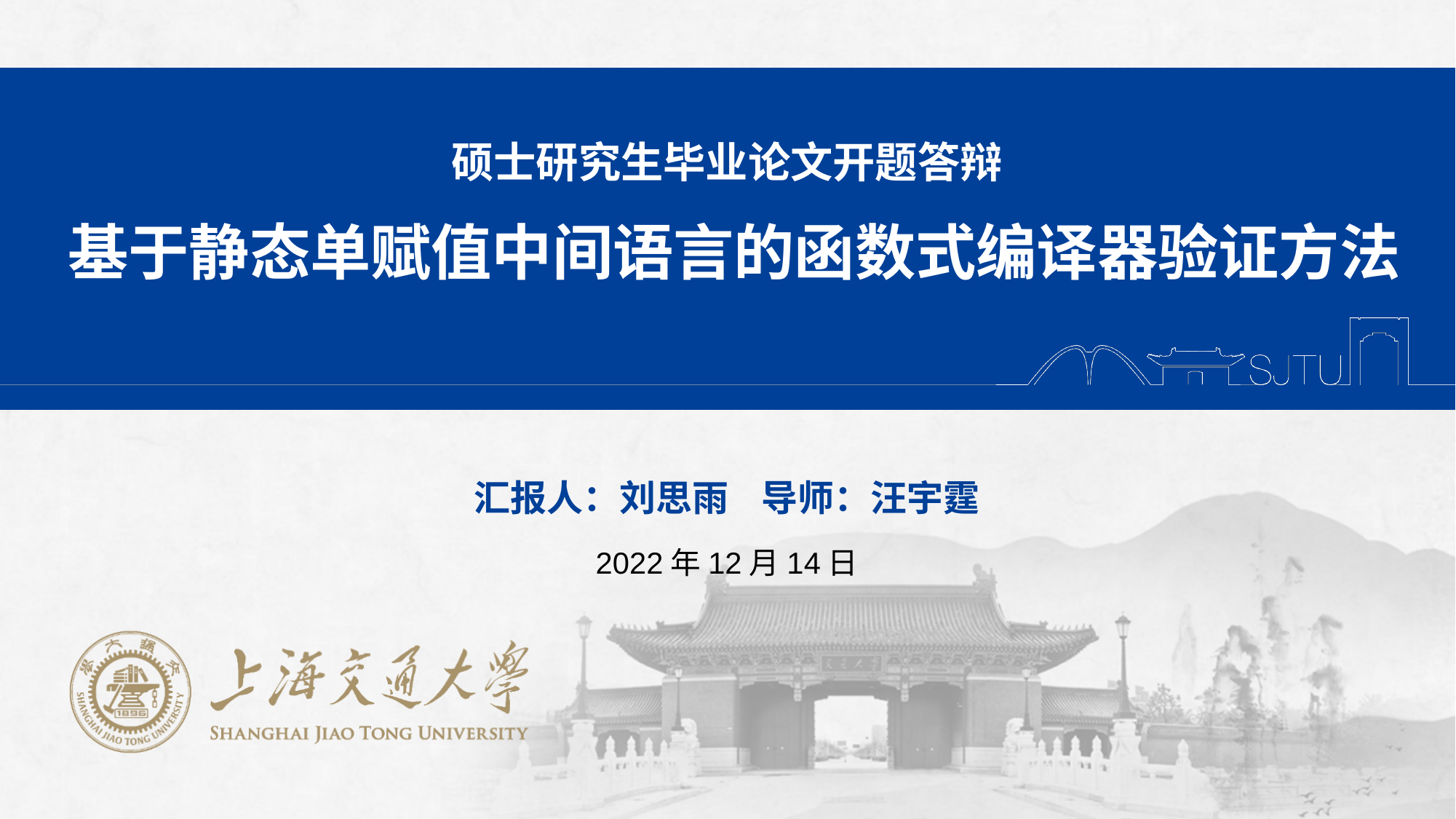

硕士研究生毕业论文开题答辩
基于静态单赋值中间语言的函数式编译器验证方法
汇报人：刘思雨    导师：汪宇霆
2022年12月14日